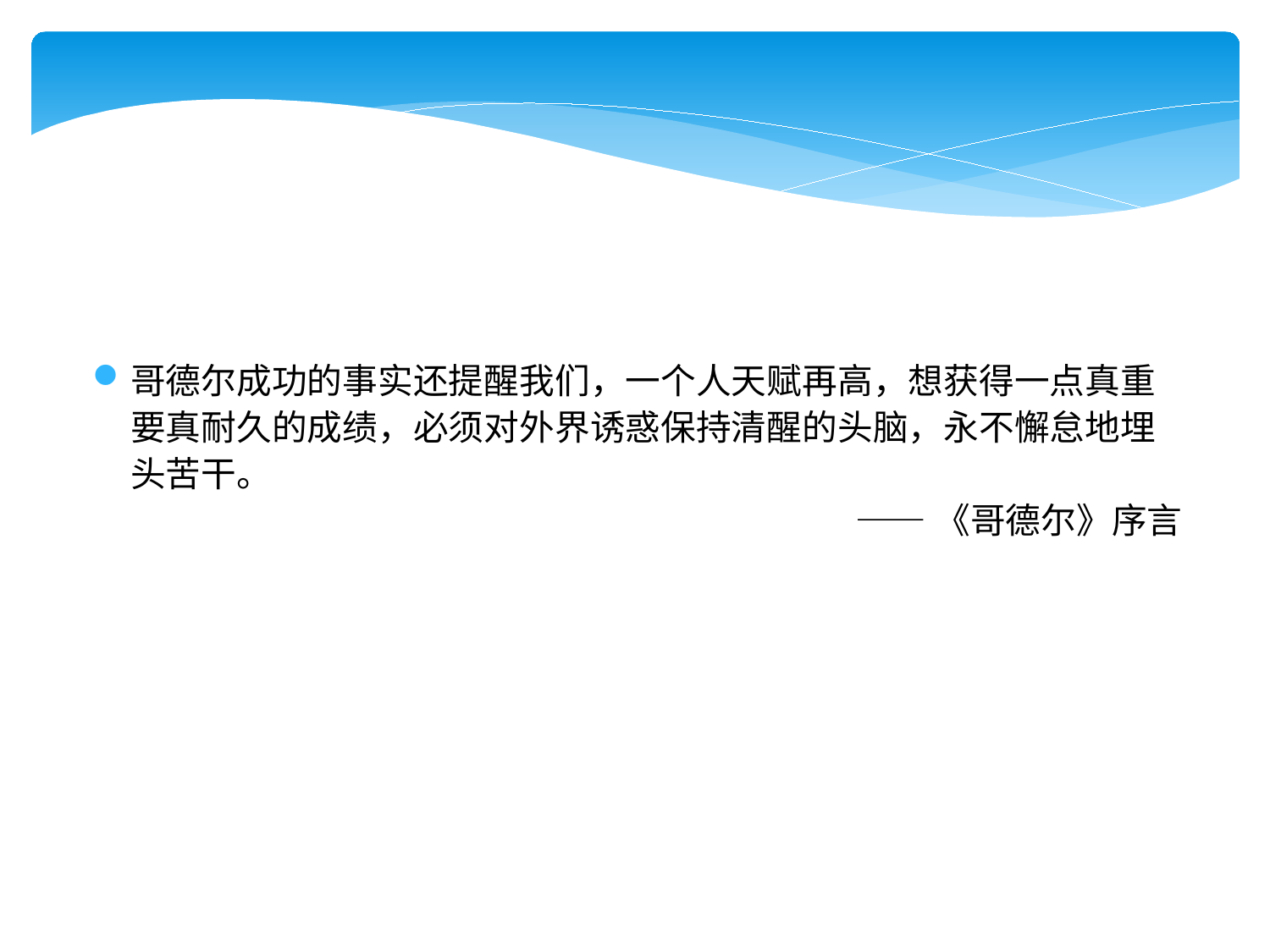

哥德尔成功的事实还提醒我们，一个人天赋再高，想获得一点真重要真耐久的成绩，必须对外界诱惑保持清醒的头脑，永不懈怠地埋头苦干。
——《哥德尔》序言